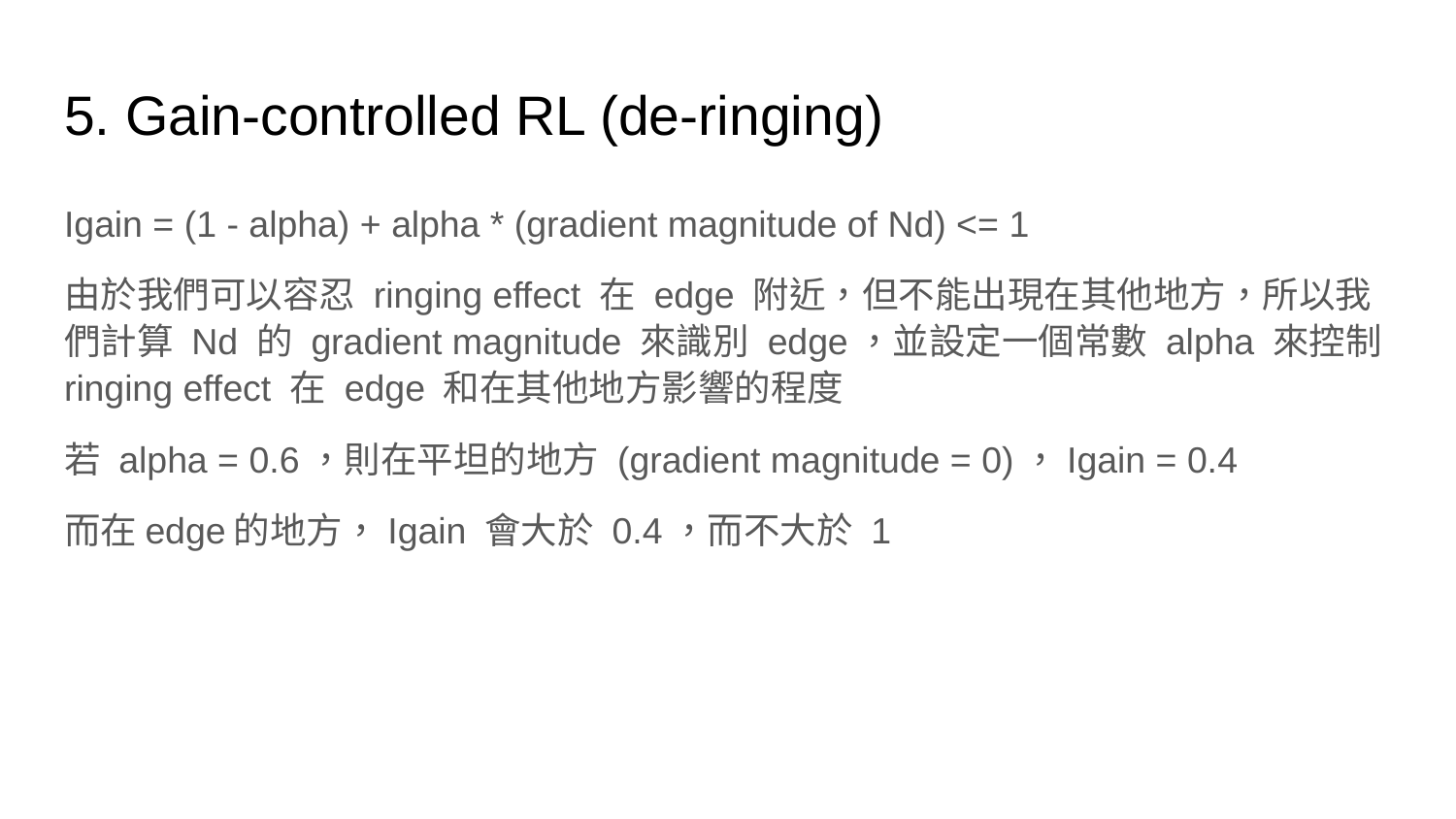

# 5. Gain-controlled RL (de-ringing)
Igain = (1 - alpha) + alpha * (gradient magnitude of Nd) <= 1
由於我們可以容忍 ringing effect 在 edge 附近，但不能出現在其他地方，所以我們計算 Nd 的 gradient magnitude 來識別 edge，並設定一個常數 alpha 來控制 ringing effect 在 edge 和在其他地方影響的程度
若 alpha = 0.6，則在平坦的地方 (gradient magnitude = 0)，Igain = 0.4
而在edge的地方，Igain 會大於 0.4，而不大於 1